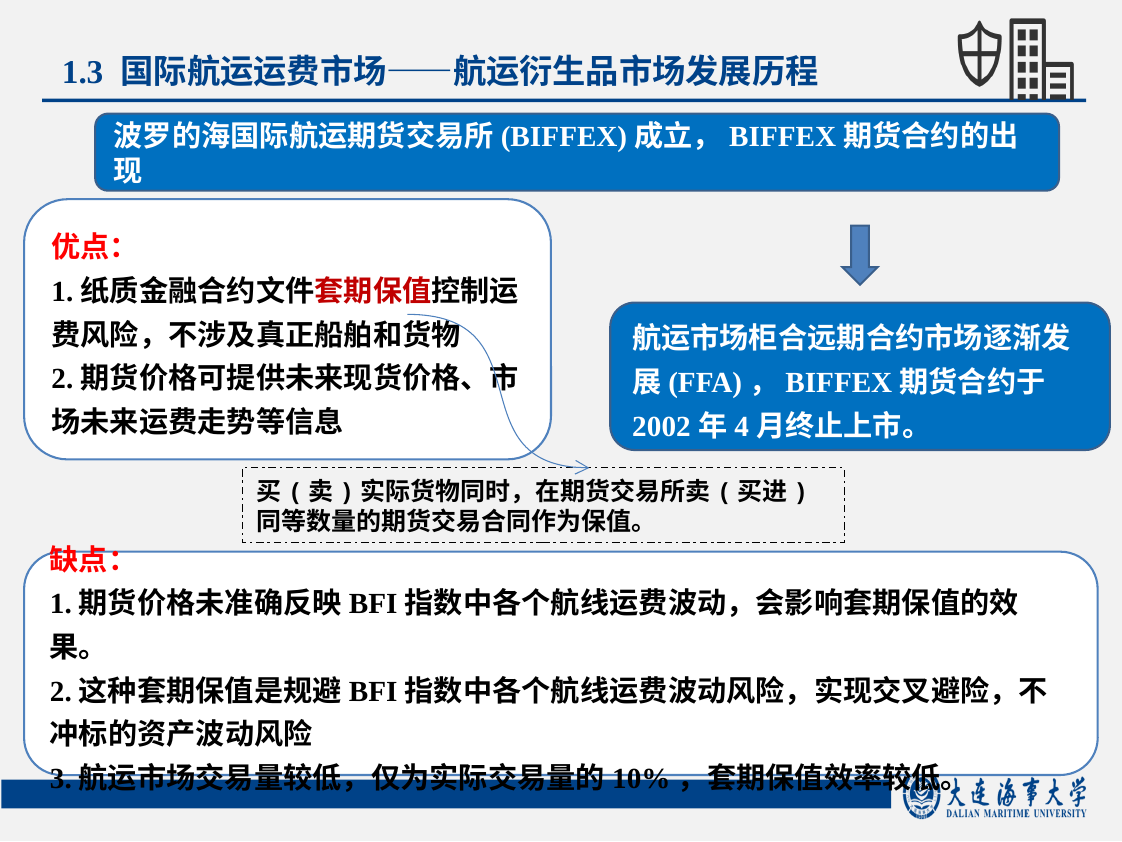

1.3 国际航运运费市场——航运衍生品市场发展历程
波罗的海国际航运期货交易所(BIFFEX)成立，BIFFEX期货合约的出现
优点：
1.纸质金融合约文件套期保值控制运费风险，不涉及真正船舶和货物
2.期货价格可提供未来现货价格、市场未来运费走势等信息

航运市场柜合远期合约市场逐渐发展(FFA)，BIFFEX期货合约于2002年4月终止上市。
买(卖)实际货物同时，在期货交易所卖(买进)同等数量的期货交易合同作为保值。
缺点：
1.期货价格未准确反映BFI指数中各个航线运费波动，会影响套期保值的效果。
2.这种套期保值是规避BFI指数中各个航线运费波动风险，实现交叉避险，不冲标的资产波动风险
3.航运市场交易量较低，仅为实际交易量的10%，套期保值效率较低。